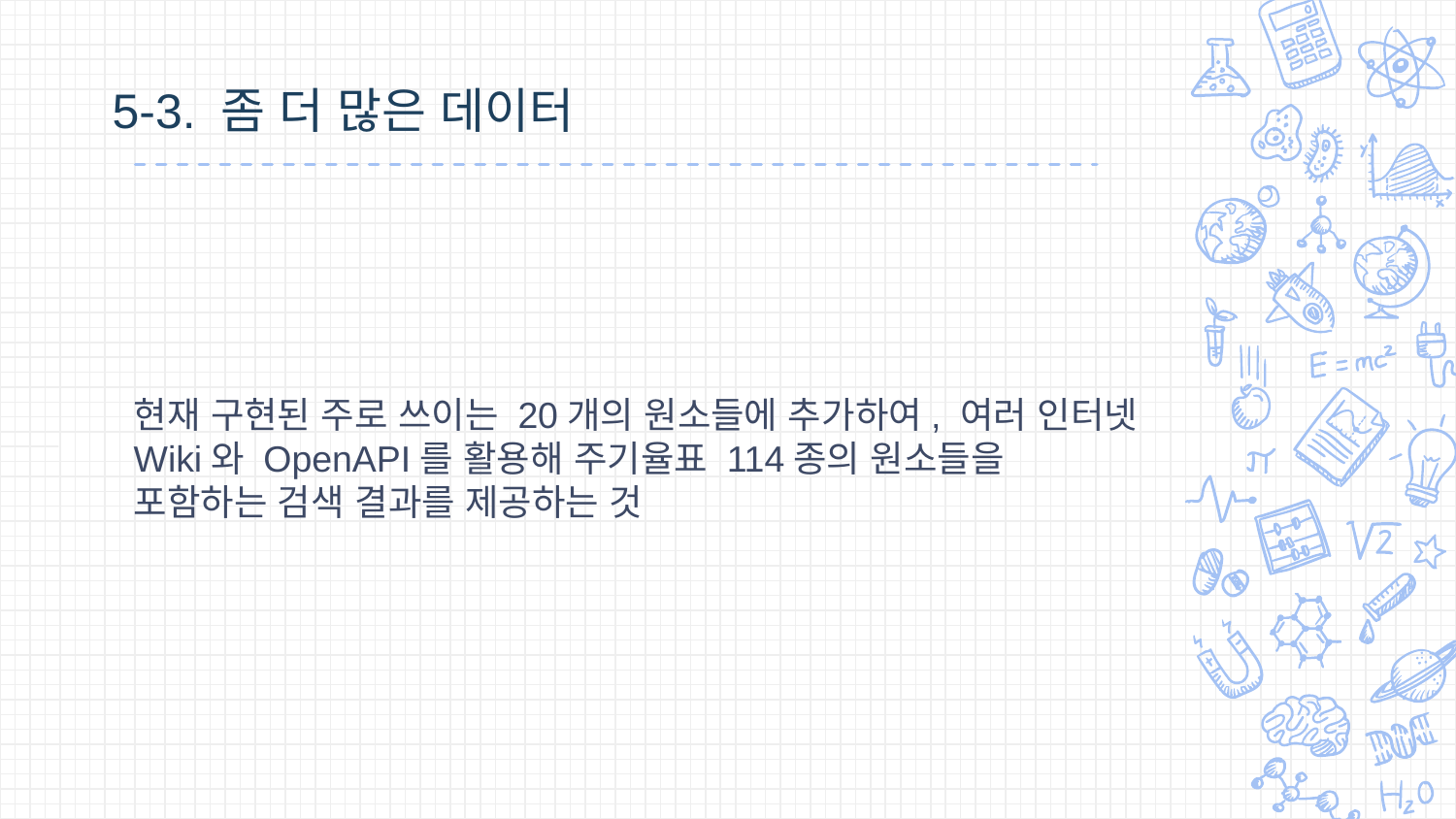

5-3. 좀 더 많은 데이터
현재 구현된 주로 쓰이는 20개의 원소들에 추가하여, 여러 인터넷 Wiki와 OpenAPI를 활용해 주기율표 114종의 원소들을 포함하는 검색 결과를 제공하는 것